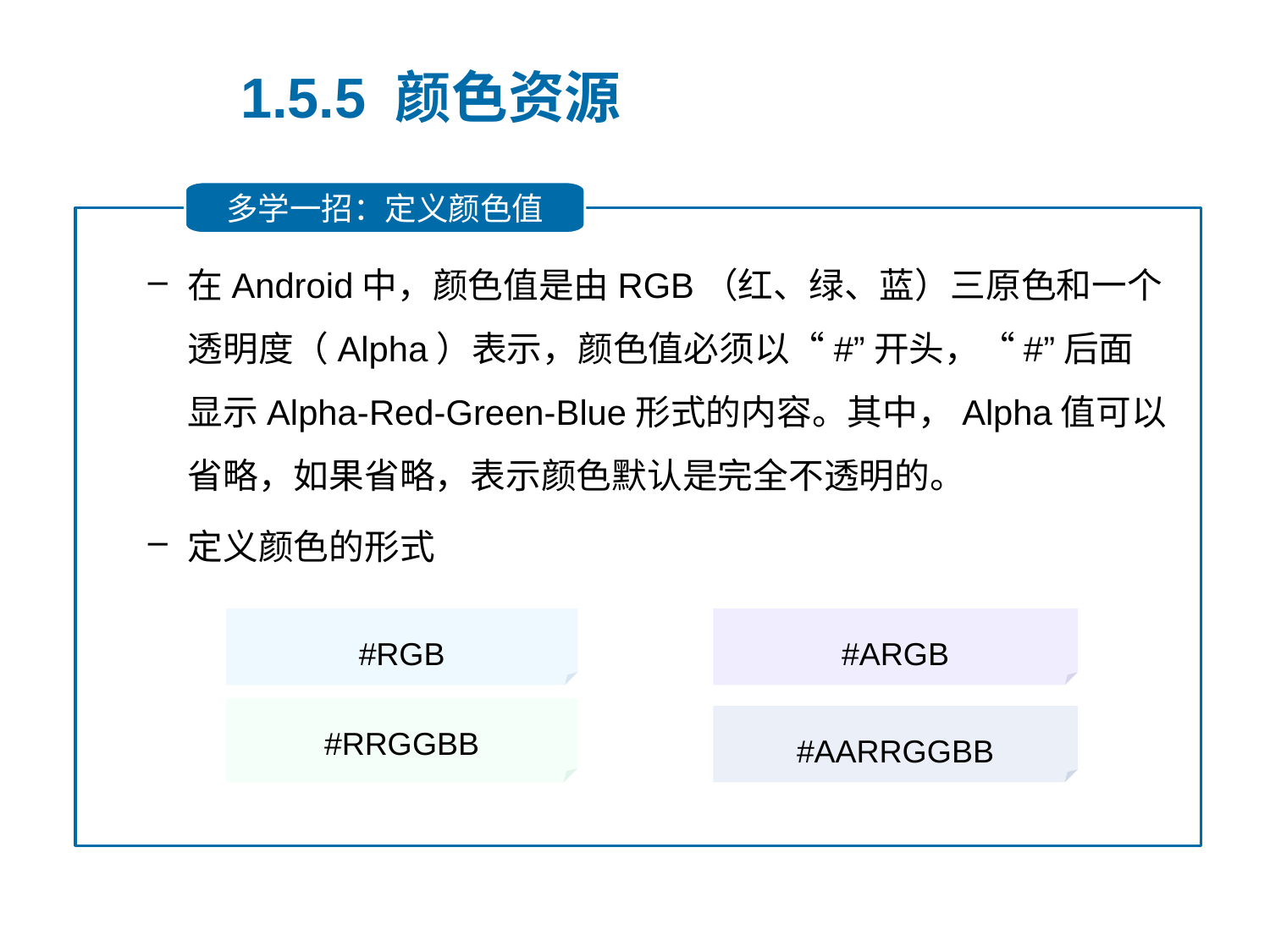

1.5.5 颜色资源
多学一招：定义颜色值

在Android中，颜色值是由RGB（红、绿、蓝）三原色和一个透明度（Alpha）表示，颜色值必须以“#”开头，“#”后面显示Alpha-Red-Green-Blue形式的内容。其中，Alpha值可以省略，如果省略，表示颜色默认是完全不透明的。
定义颜色的形式

#RGB
#ARGB
#RRGGBB
#AARRGGBB